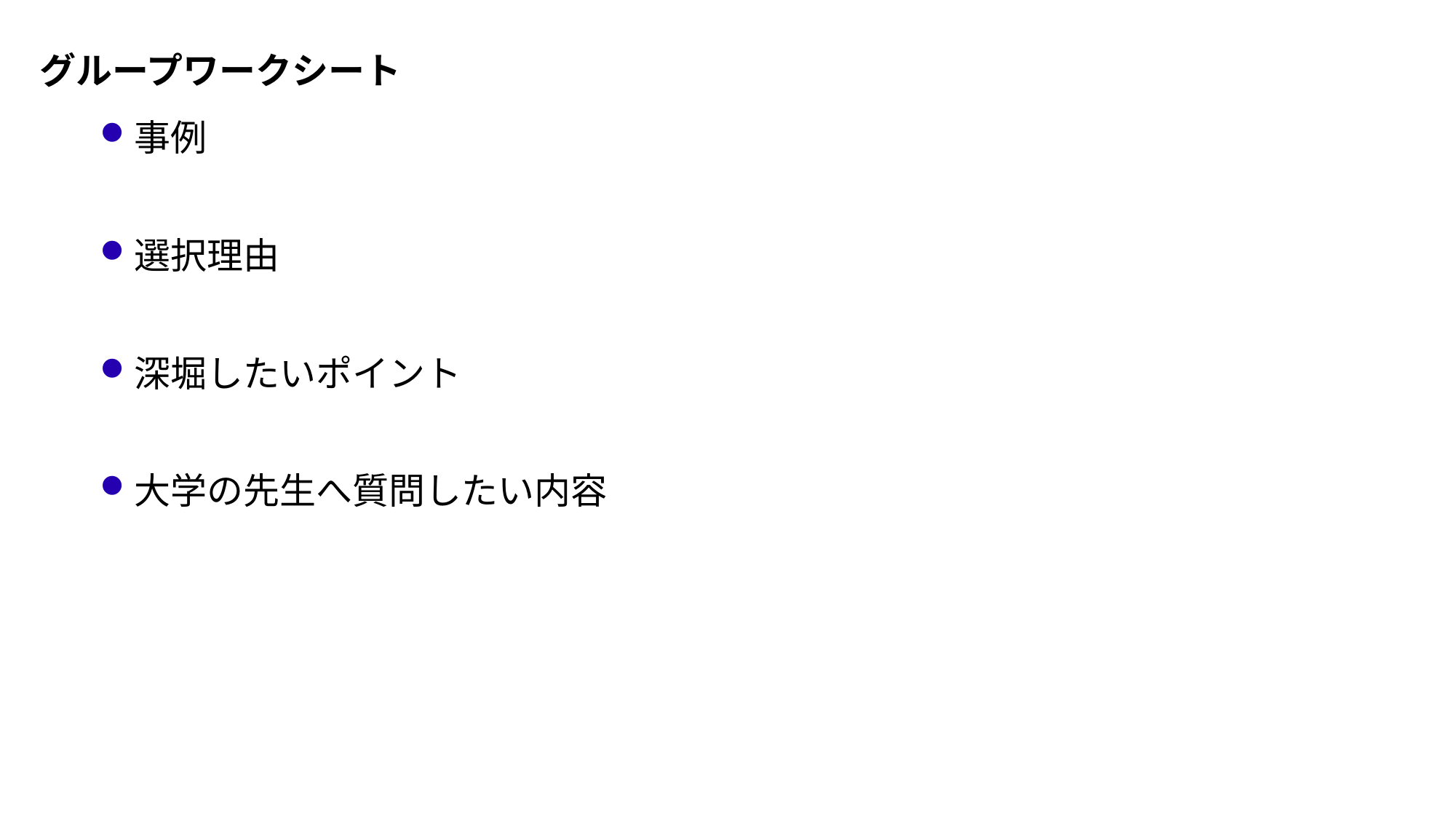

# グループワークシート
事例

選択理由

深堀したいポイント

大学の先生へ質問したい内容